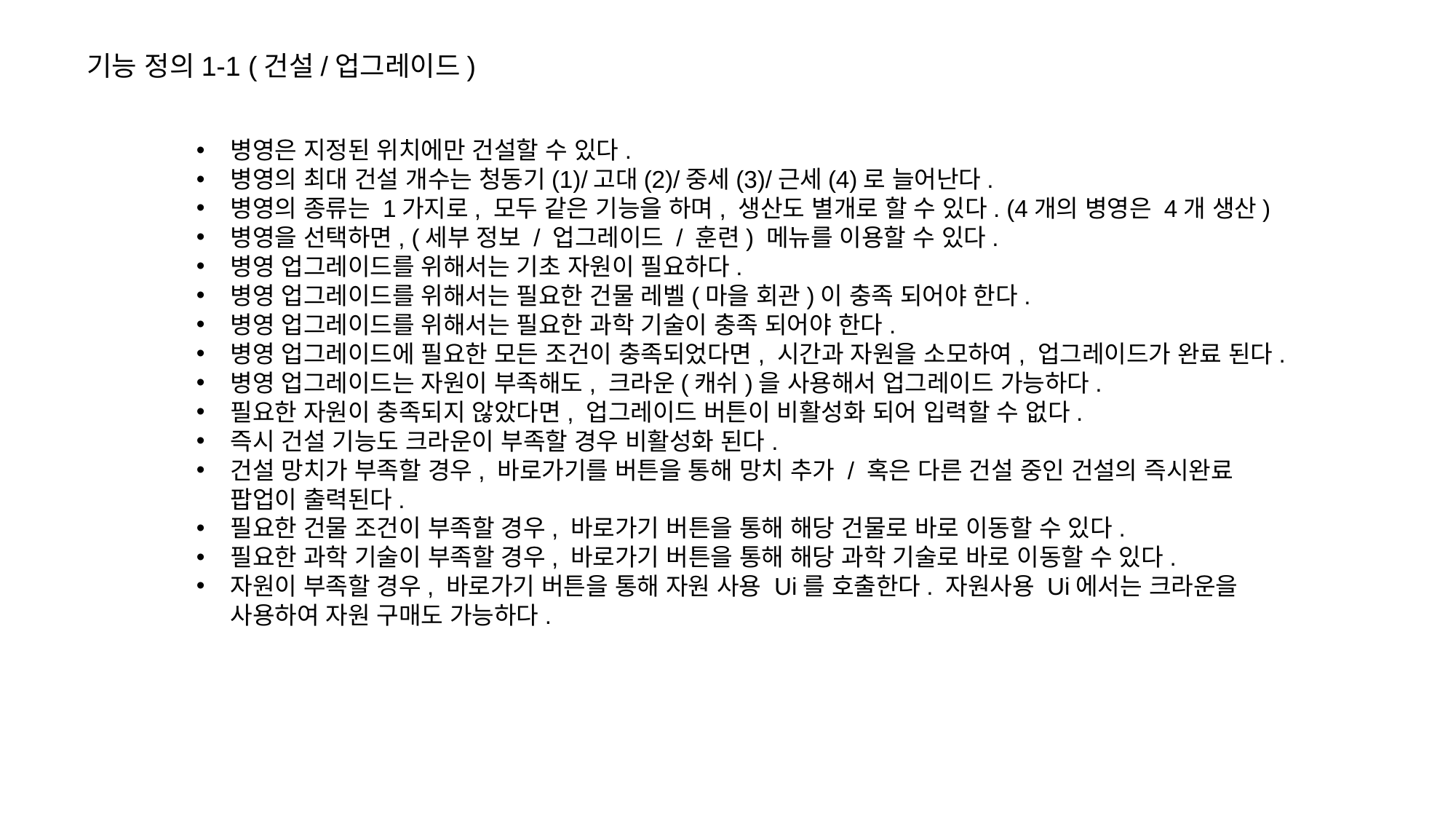

기능 정의1-1 (건설/업그레이드)
병영은 지정된 위치에만 건설할 수 있다.
병영의 최대 건설 개수는 청동기(1)/고대(2)/중세(3)/근세(4)로 늘어난다.
병영의 종류는 1가지로, 모두 같은 기능을 하며, 생산도 별개로 할 수 있다. (4개의 병영은 4개 생산)
병영을 선택하면, (세부 정보 / 업그레이드 / 훈련) 메뉴를 이용할 수 있다.
병영 업그레이드를 위해서는 기초 자원이 필요하다.
병영 업그레이드를 위해서는 필요한 건물 레벨(마을 회관)이 충족 되어야 한다.
병영 업그레이드를 위해서는 필요한 과학 기술이 충족 되어야 한다.
병영 업그레이드에 필요한 모든 조건이 충족되었다면, 시간과 자원을 소모하여, 업그레이드가 완료 된다.
병영 업그레이드는 자원이 부족해도, 크라운(캐쉬)을 사용해서 업그레이드 가능하다.
필요한 자원이 충족되지 않았다면, 업그레이드 버튼이 비활성화 되어 입력할 수 없다.
즉시 건설 기능도 크라운이 부족할 경우 비활성화 된다.
건설 망치가 부족할 경우, 바로가기를 버튼을 통해 망치 추가 / 혹은 다른 건설 중인 건설의 즉시완료 팝업이 출력된다.
필요한 건물 조건이 부족할 경우, 바로가기 버튼을 통해 해당 건물로 바로 이동할 수 있다.
필요한 과학 기술이 부족할 경우, 바로가기 버튼을 통해 해당 과학 기술로 바로 이동할 수 있다.
자원이 부족할 경우, 바로가기 버튼을 통해 자원 사용 Ui를 호출한다. 자원사용 Ui에서는 크라운을 사용하여 자원 구매도 가능하다.